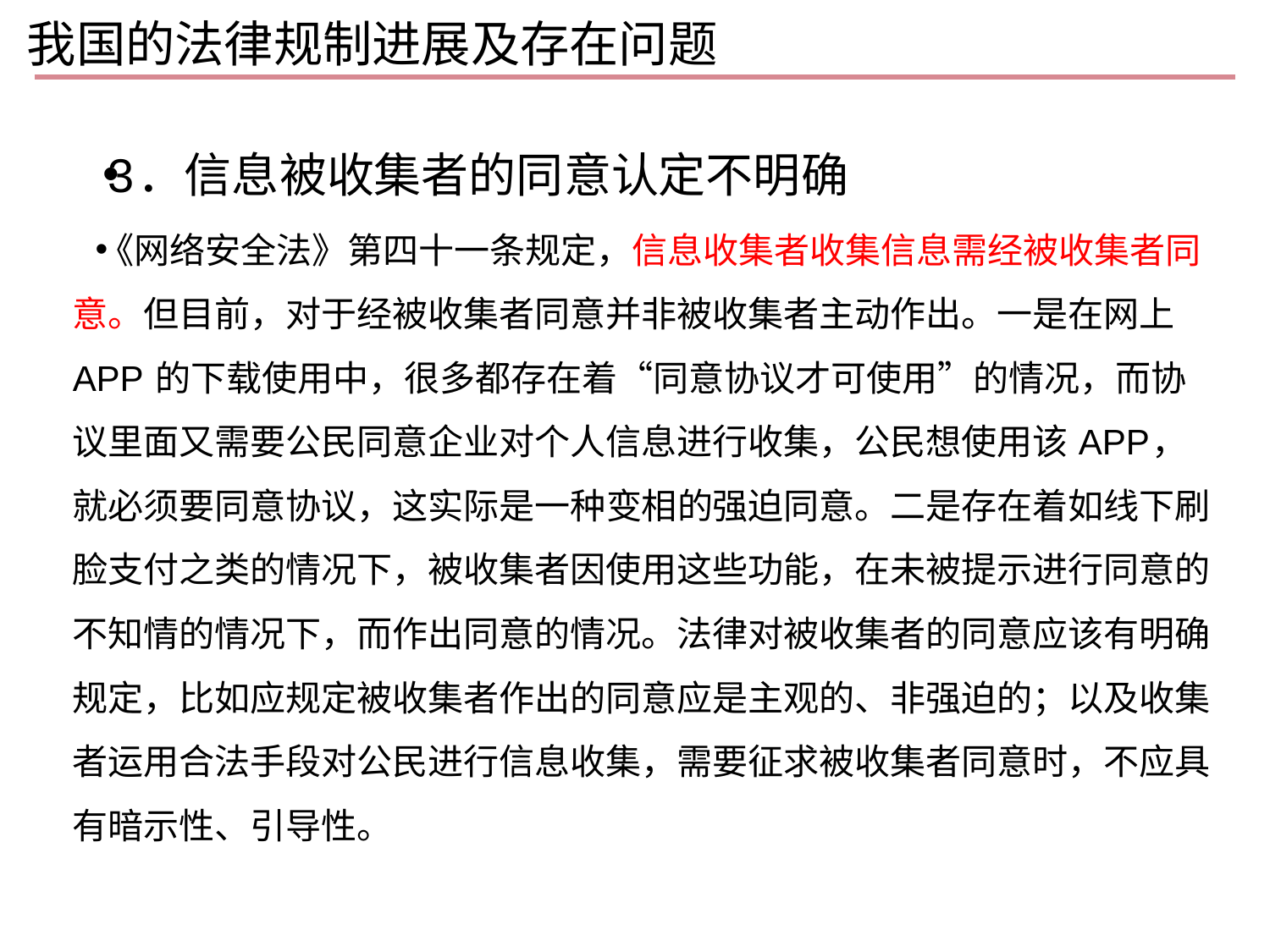

# 我国的法律规制进展及存在问题
3．信息被收集者的同意认定不明确
《网络安全法》第四十一条规定，信息收集者收集信息需经被收集者同意。但目前，对于经被收集者同意并非被收集者主动作出。一是在网上APP 的下载使用中，很多都存在着“同意协议才可使用”的情况，而协议里面又需要公民同意企业对个人信息进行收集，公民想使用该 APP，就必须要同意协议，这实际是一种变相的强迫同意。二是存在着如线下刷脸支付之类的情况下，被收集者因使用这些功能，在未被提示进行同意的不知情的情况下，而作出同意的情况。法律对被收集者的同意应该有明确规定，比如应规定被收集者作出的同意应是主观的、非强迫的；以及收集者运用合法手段对公民进行信息收集，需要征求被收集者同意时，不应具有暗示性、引导性。